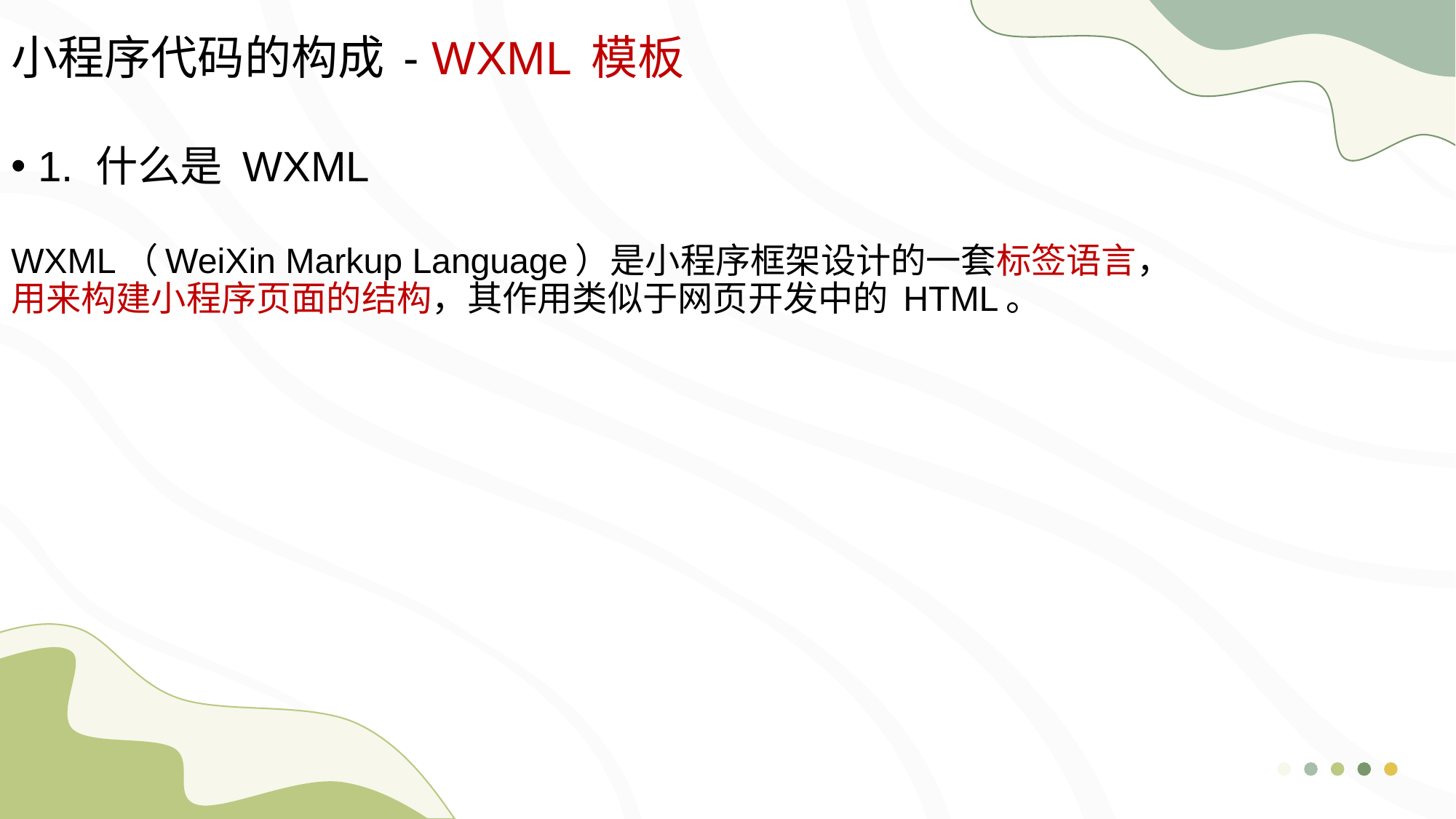

小程序代码的构成 - WXML 模板
1. 什么是 WXML
WXML（WeiXin Markup Language）是小程序框架设计的一套标签语言，用来构建小程序页面的结构，其作用类似于网页开发中的 HTML。